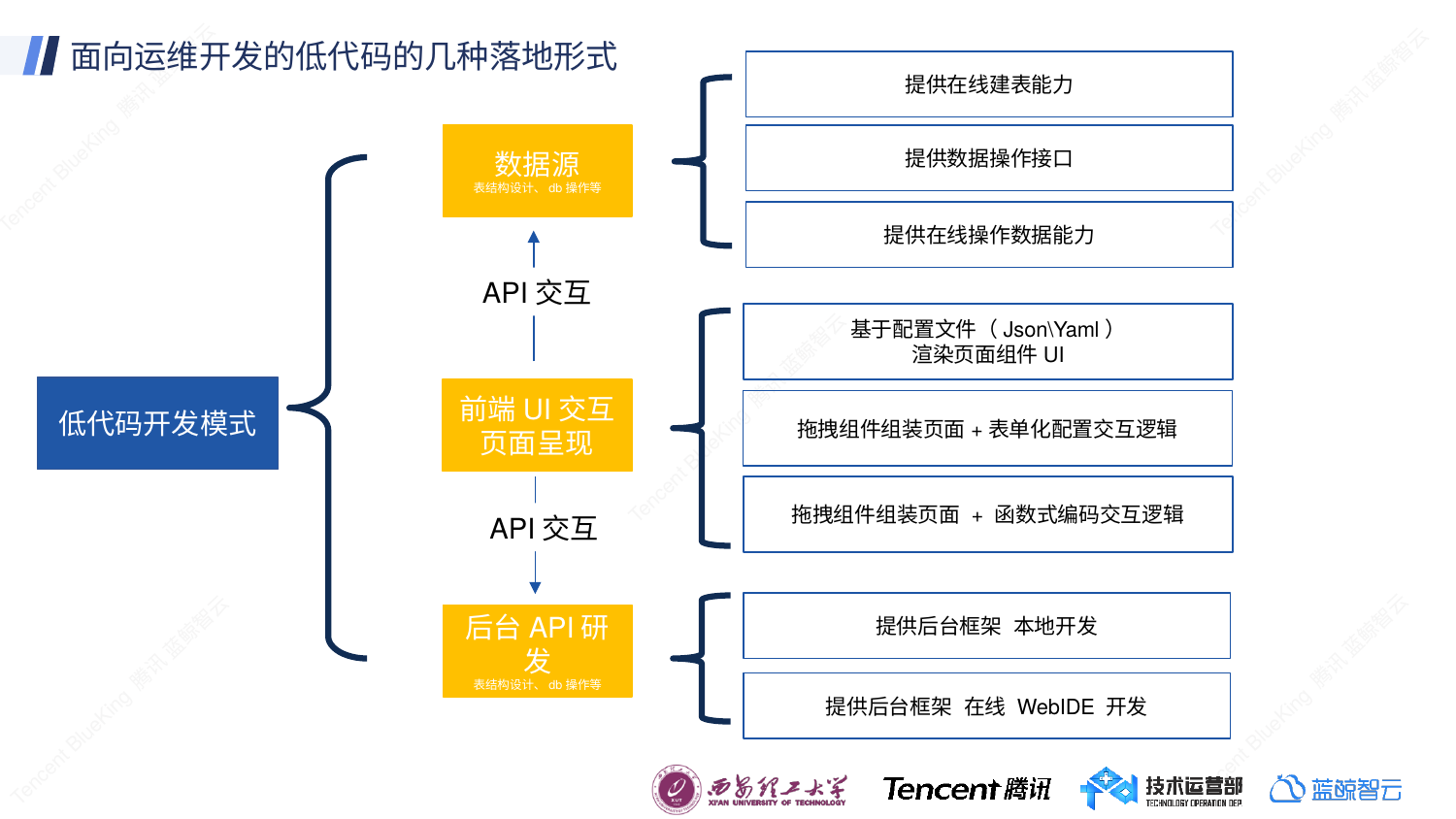

# 面向运维开发的低代码的几种落地形式
提供在线建表能力

提供数据操作接口
提供在线操作数据能力
数据源
表结构设计、db操作等

API交互
基于配置文件（Json\Yaml）
渲染页面组件UI

拖拽组件组装页面+表单化配置交互逻辑
拖拽组件组装页面 + 函数式编码交互逻辑
低代码开发模式
前端UI交互页面呈现
API交互
提供后台框架  本地开发

提供后台框架  在线 WebIDE 开发
后台API研发
表结构设计、db操作等